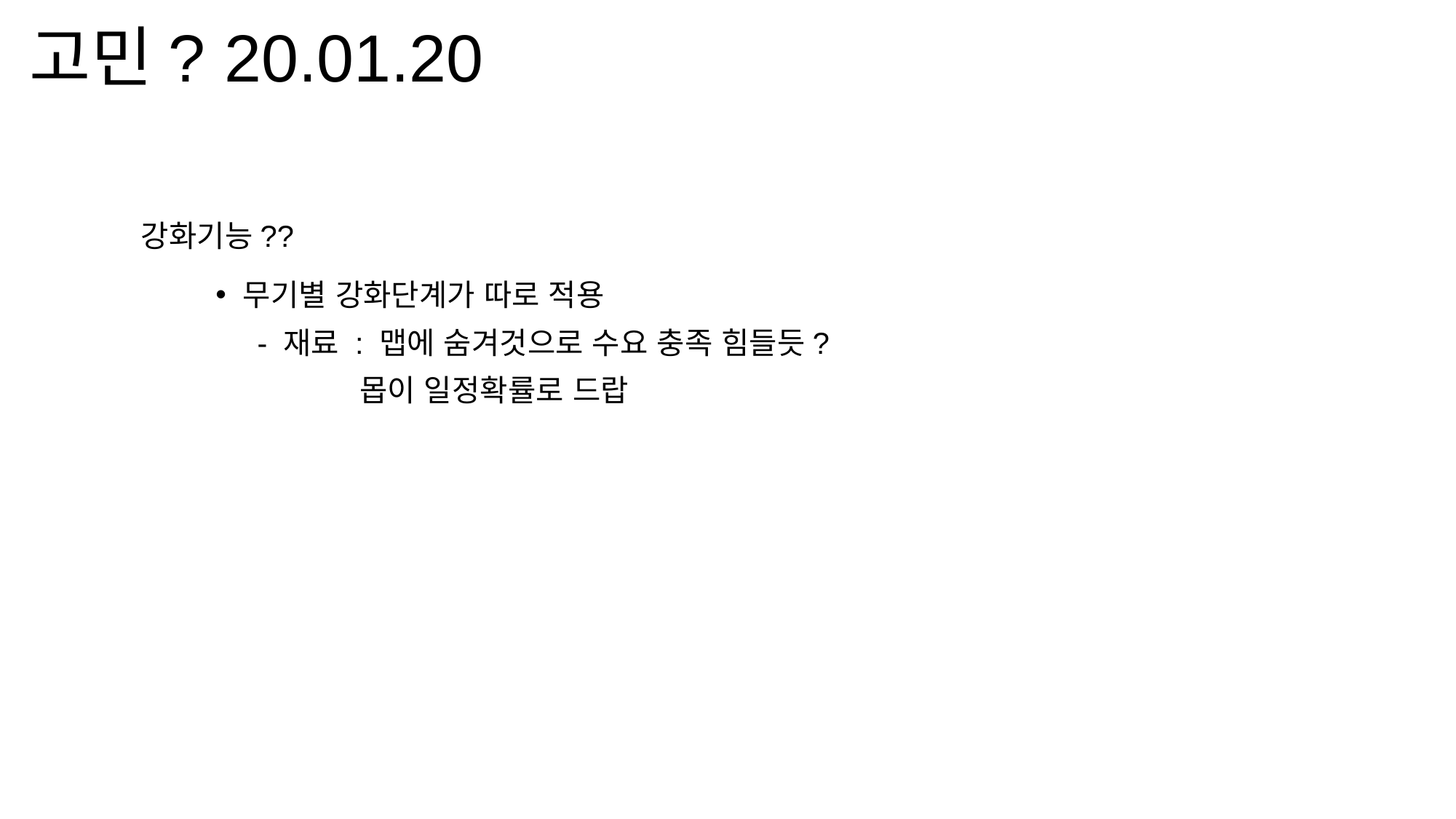

# 고민? 20.01.20
강화기능??
무기별 강화단계가 따로 적용
     - 재료 : 맵에 숨겨것으로 수요 충족 힘들듯?
                몹이 일정확률로 드랍